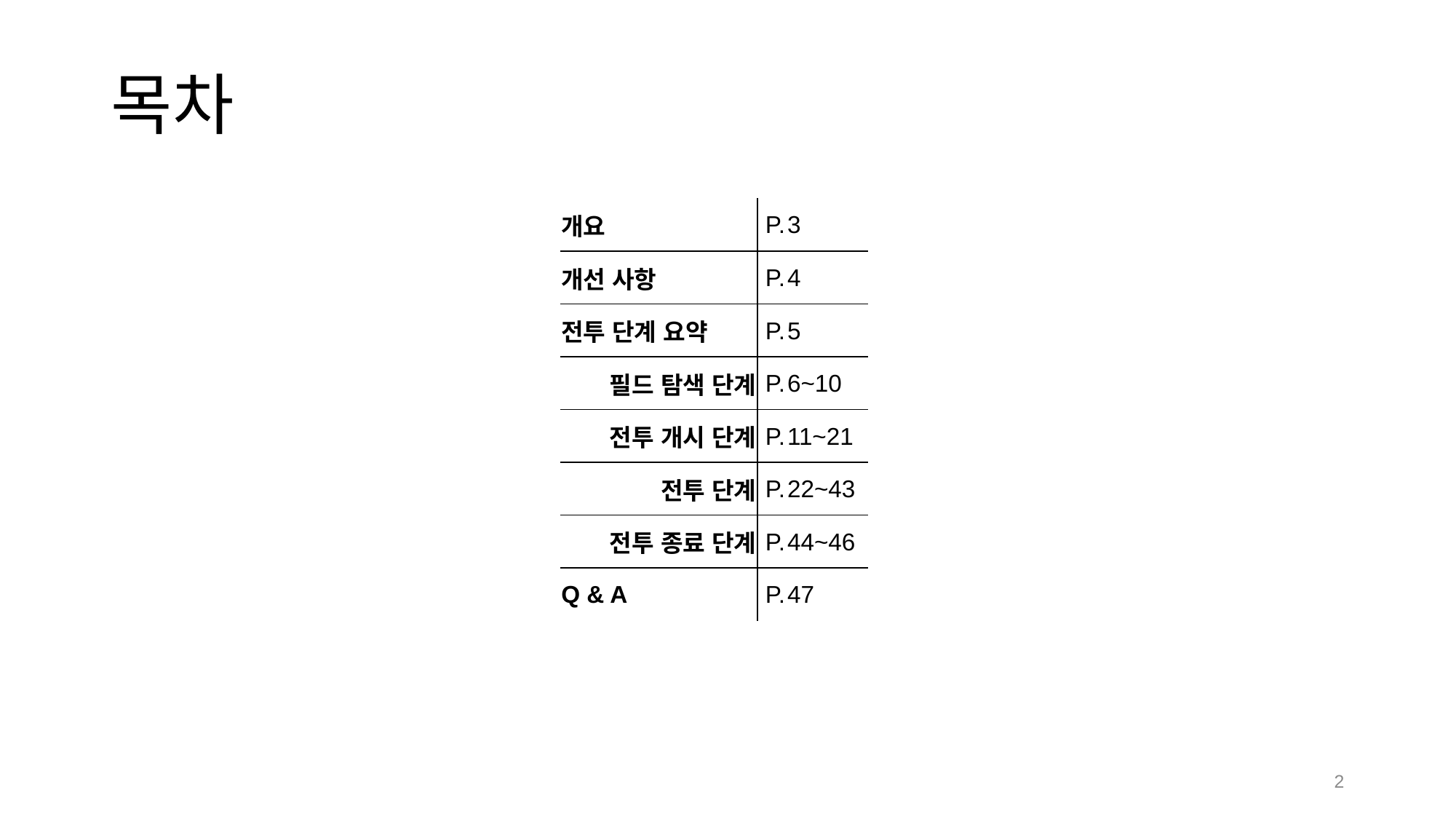

# 목차
| 개요 | P. | 3 |
| --- | --- | --- |
| 개선 사항 | P. | 4 |
| 전투 단계 요약 | P. | 5 |
| 필드 탐색 단계 | P. | 6~10 |
| 전투 개시 단계 | P. | 11~21 |
| 전투 단계 | P. | 22~43 |
| 전투 종료 단계 | P. | 44~46 |
| Q & A | P. | 47 |
2